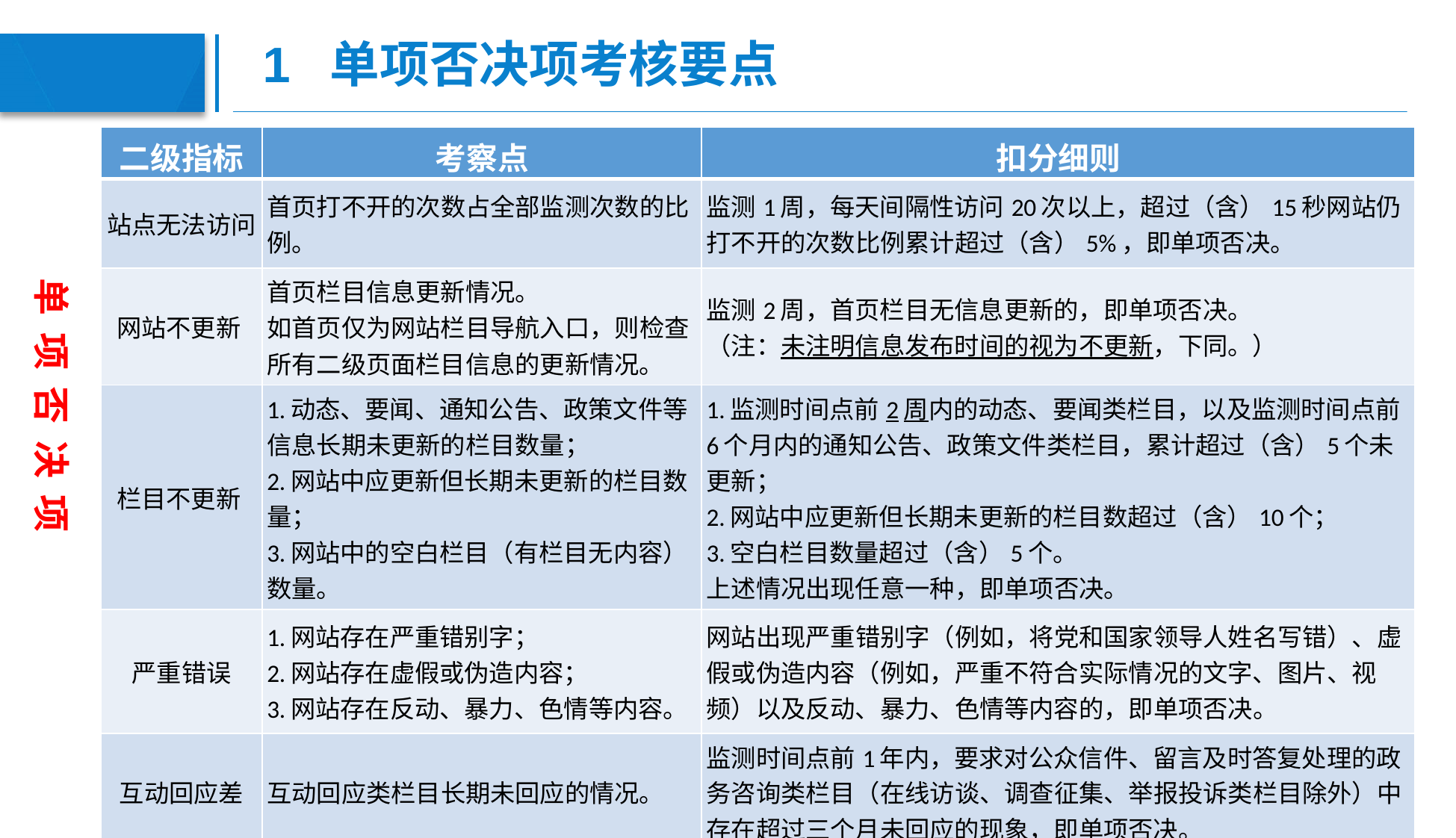

# 1  单项否决项考核要点
| 二级指标 | 考察点 | 扣分细则 |
| --- | --- | --- |
| 站点无法访问 | 首页打不开的次数占全部监测次数的比例。 | 监测1周，每天间隔性访问20次以上，超过（含）15秒网站仍打不开的次数比例累计超过（含）5%，即单项否决。 |
| 网站不更新 | 首页栏目信息更新情况。 如首页仅为网站栏目导航入口，则检查所有二级页面栏目信息的更新情况。 | 监测2周，首页栏目无信息更新的，即单项否决。 （注：未注明信息发布时间的视为不更新，下同。） |
| 栏目不更新 | 1.动态、要闻、通知公告、政策文件等信息长期未更新的栏目数量； 2.网站中应更新但长期未更新的栏目数量； 3.网站中的空白栏目（有栏目无内容）数量。 | 1.监测时间点前2周内的动态、要闻类栏目，以及监测时间点前6个月内的通知公告、政策文件类栏目，累计超过（含）5个未更新； 2.网站中应更新但长期未更新的栏目数超过（含）10个； 3.空白栏目数量超过（含）5个。 上述情况出现任意一种，即单项否决。 |
| 严重错误 | 1.网站存在严重错别字； 2.网站存在虚假或伪造内容； 3.网站存在反动、暴力、色情等内容。 | 网站出现严重错别字（例如，将党和国家领导人姓名写错）、虚假或伪造内容（例如，严重不符合实际情况的文字、图片、视频）以及反动、暴力、色情等内容的，即单项否决。 |
| 互动回应差 | 互动回应类栏目长期未回应的情况。 | 监测时间点前1年内，要求对公众信件、留言及时答复处理的政务咨询类栏目（在线访谈、调查征集、举报投诉类栏目除外）中存在超过三个月未回应的现象，即单项否决。 |
单  项  否  决  项